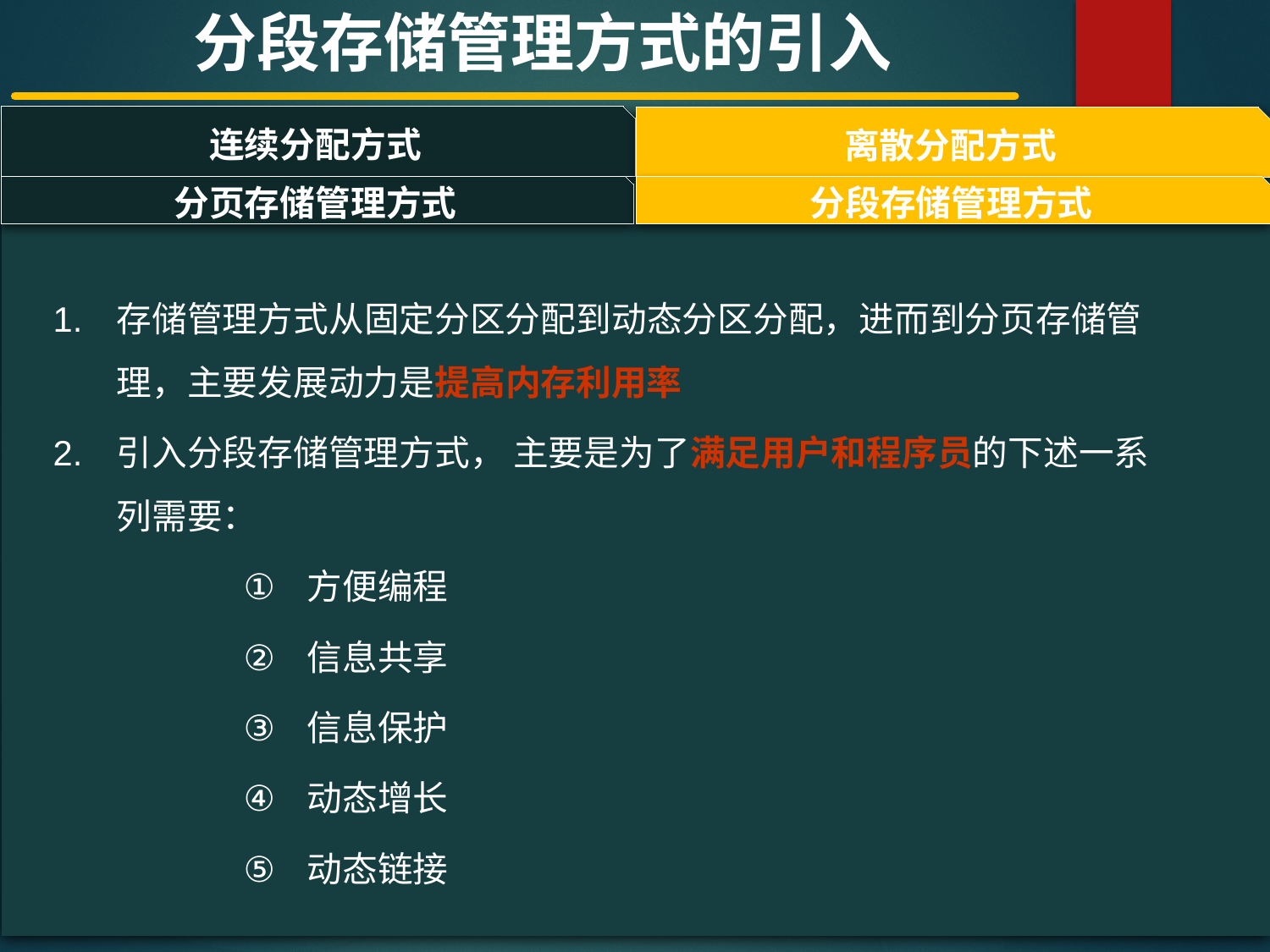

分段存储管理方式的引入
连续分配方式
离散分配方式
#
分页存储管理方式
分段存储管理方式
存储管理方式从固定分区分配到动态分区分配，进而到分页存储管理，主要发展动力是提高内存利用率
引入分段存储管理方式， 主要是为了满足用户和程序员的下述一系列需要：
方便编程
信息共享
信息保护
动态增长
动态链接